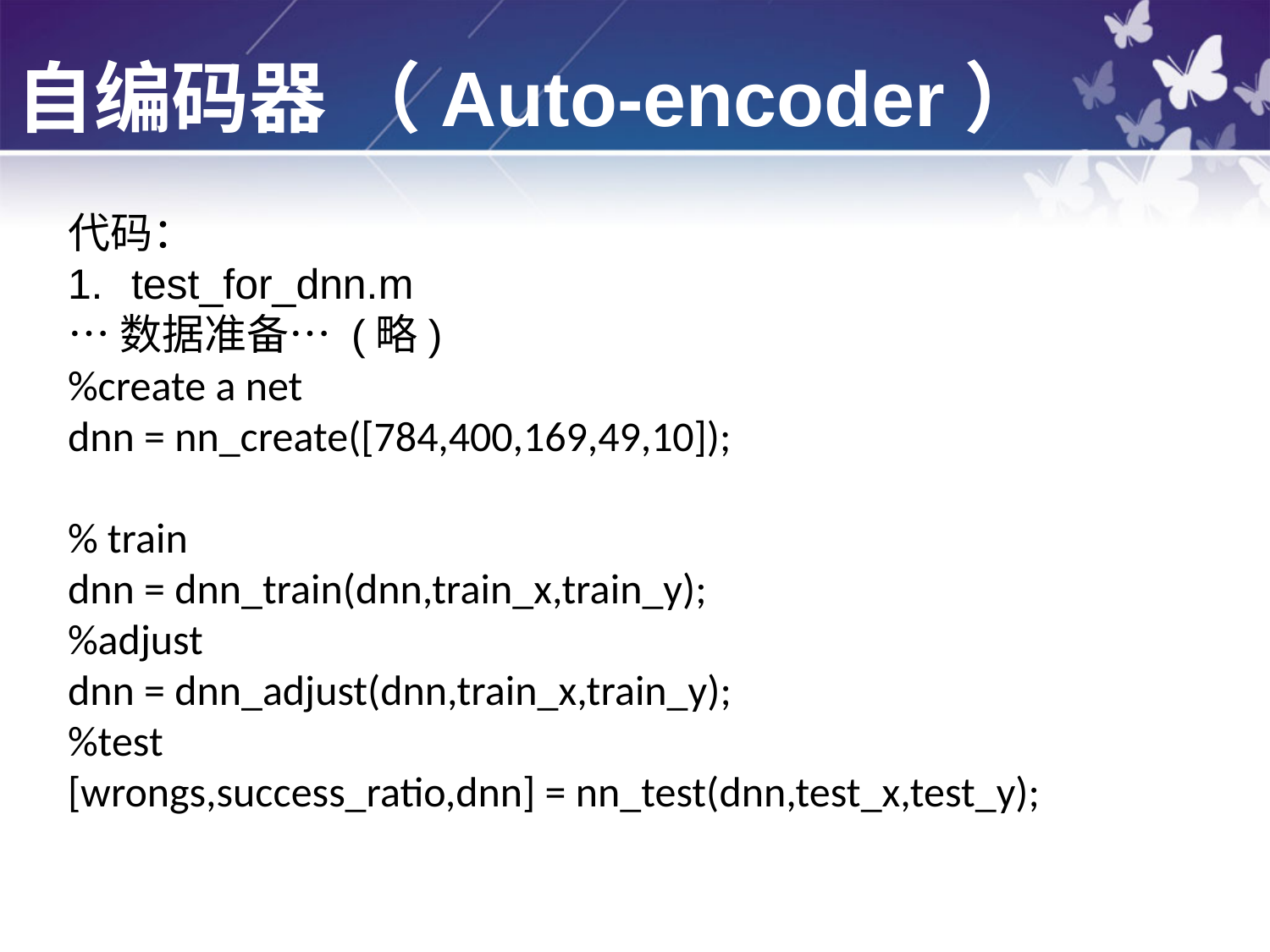

自编码器 （Auto-encoder）
代码：
test_for_dnn.m
…数据准备… (略)
%create a net
dnn = nn_create([784,400,169,49,10]);

% train
dnn = dnn_train(dnn,train_x,train_y);
%adjust
dnn = dnn_adjust(dnn,train_x,train_y);
%test
[wrongs,success_ratio,dnn] = nn_test(dnn,test_x,test_y);